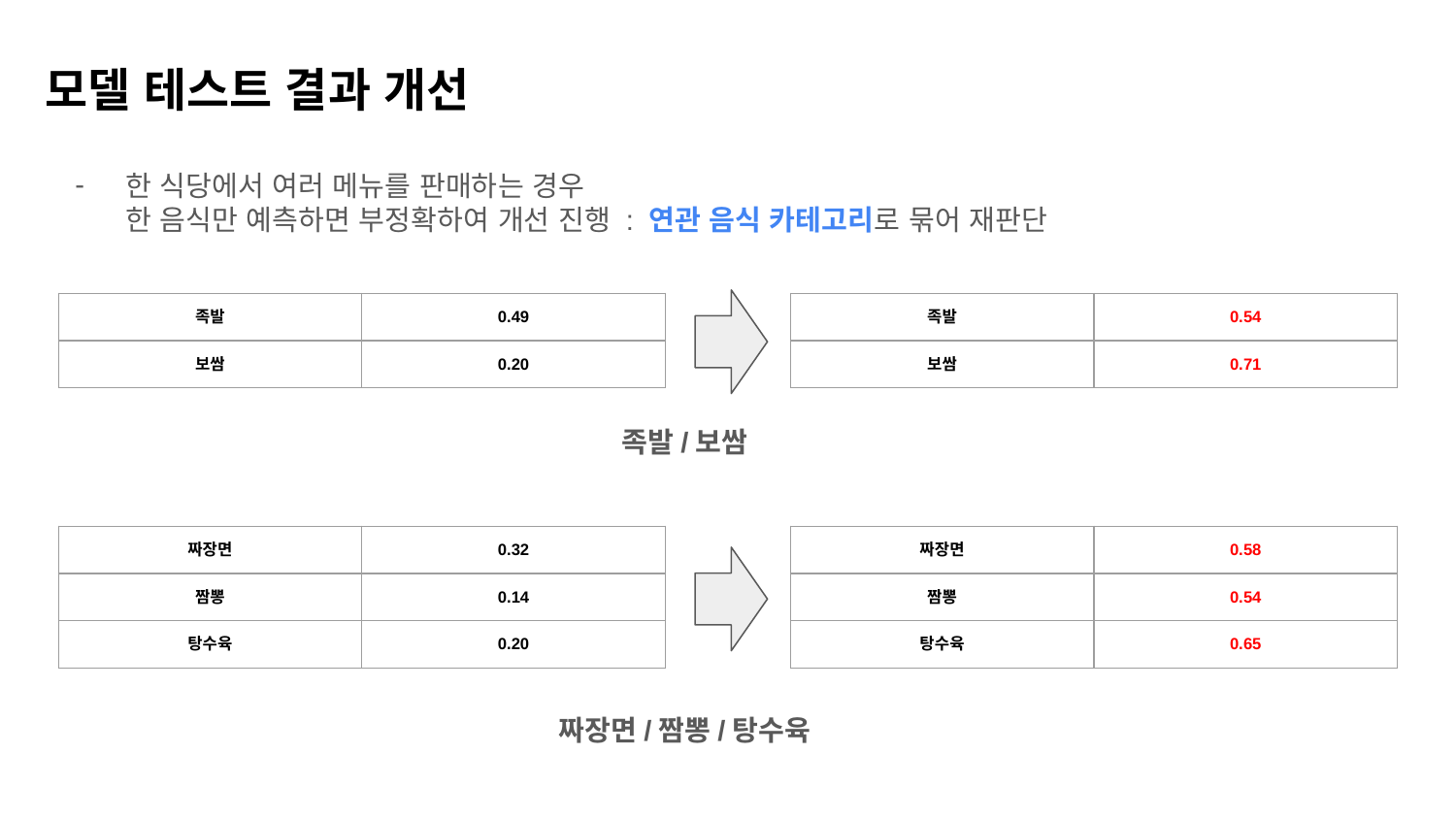

모델 테스트 결과 개선
한 식당에서 여러 메뉴를 판매하는 경우
한 음식만 예측하면 부정확하여 개선 진행 : 연관 음식 카테고리로 묶어 재판단

| 족발 | 0.49 |
| --- | --- |
| 보쌈 | 0.20 |
| 족발 | 0.54 |
| --- | --- |
| 보쌈 | 0.71 |
족발/보쌈
| 짜장면 | 0.32 |
| --- | --- |
| 짬뽕 | 0.14 |
| 탕수육 | 0.20 |
| 짜장면 | 0.58 |
| --- | --- |
| 짬뽕 | 0.54 |
| 탕수육 | 0.65 |

짜장면/짬뽕/탕수육